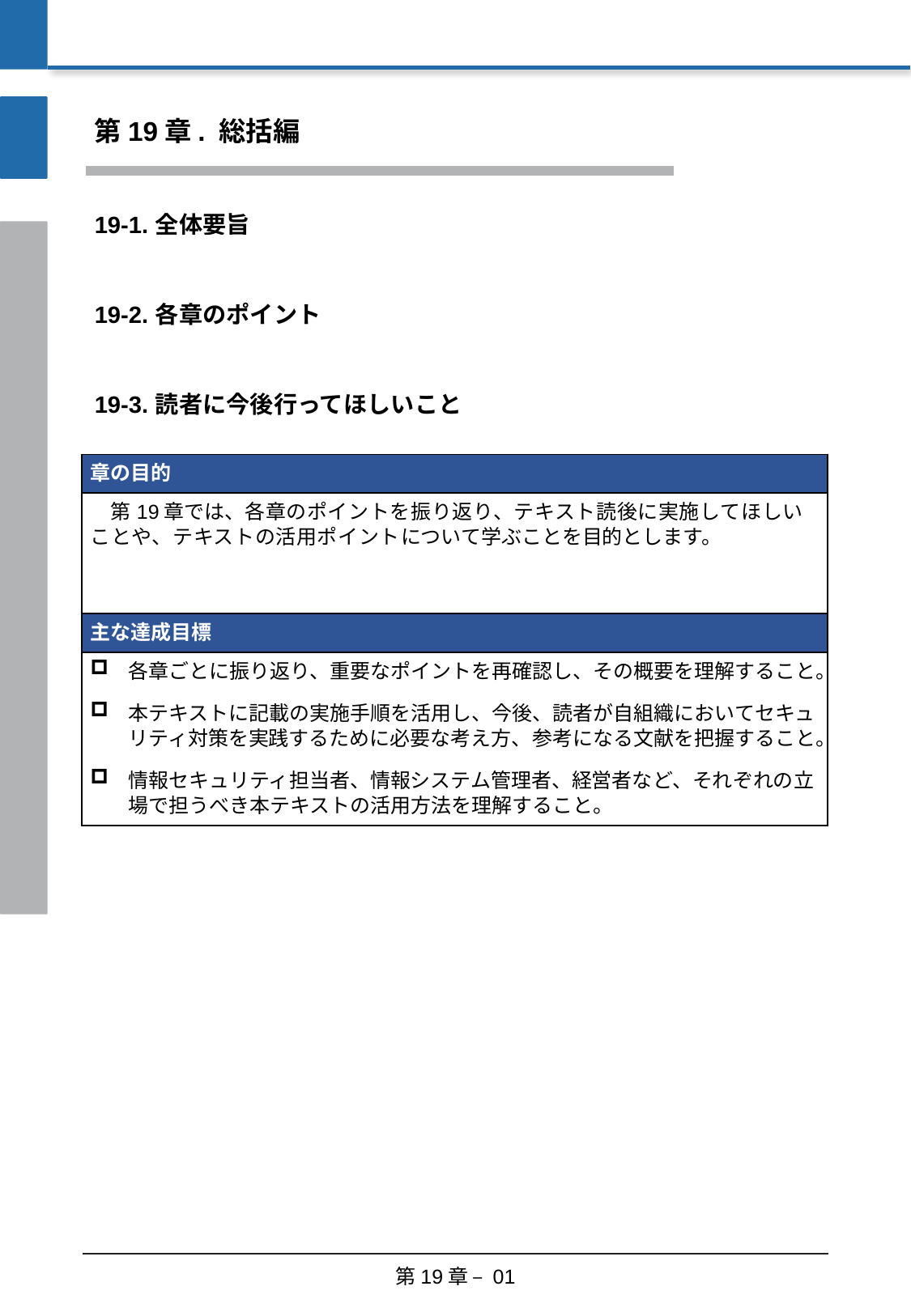

第19章. 総括編
19-1. 全体要旨

19-2. 各章のポイント

19-3. 読者に今後行ってほしいこと

| 章の目的 |
| --- |
| 第19章では、各章のポイントを振り返り、テキスト読後に実施してほしいことや、テキストの活用ポイントについて学ぶことを目的とします。 |
| 主な達成目標 |
| 各章ごとに振り返り、重要なポイントを再確認し、その概要を理解すること。 本テキストに記載の実施手順を活用し、今後、読者が自組織においてセキュリティ対策を実践するために必要な考え方、参考になる文献を把握すること。 情報セキュリティ担当者、情報システム管理者、経営者など、それぞれの立場で担うべき本テキストの活用方法を理解すること。 |
第19章 – 01